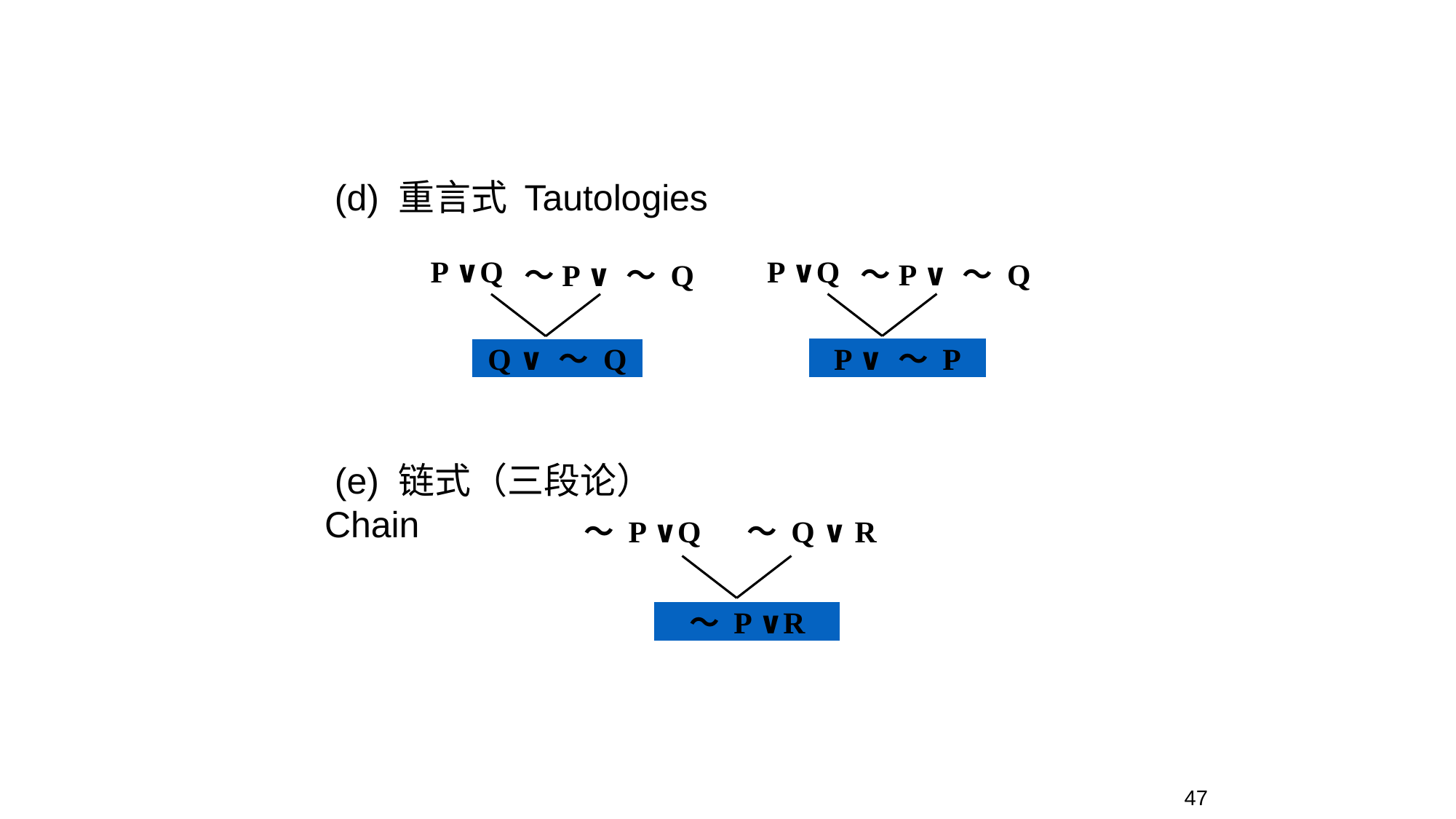

(d) 重言式 Tautologies

P ∨Q
～P ∨ ～ Q

P ∨Q
～P ∨ ～ Q

P ∨ ～ P
Q ∨ ～ Q
 (e) 链式（三段论） Chain
～ P ∨Q
～ Q ∨ R

～ P ∨R
47